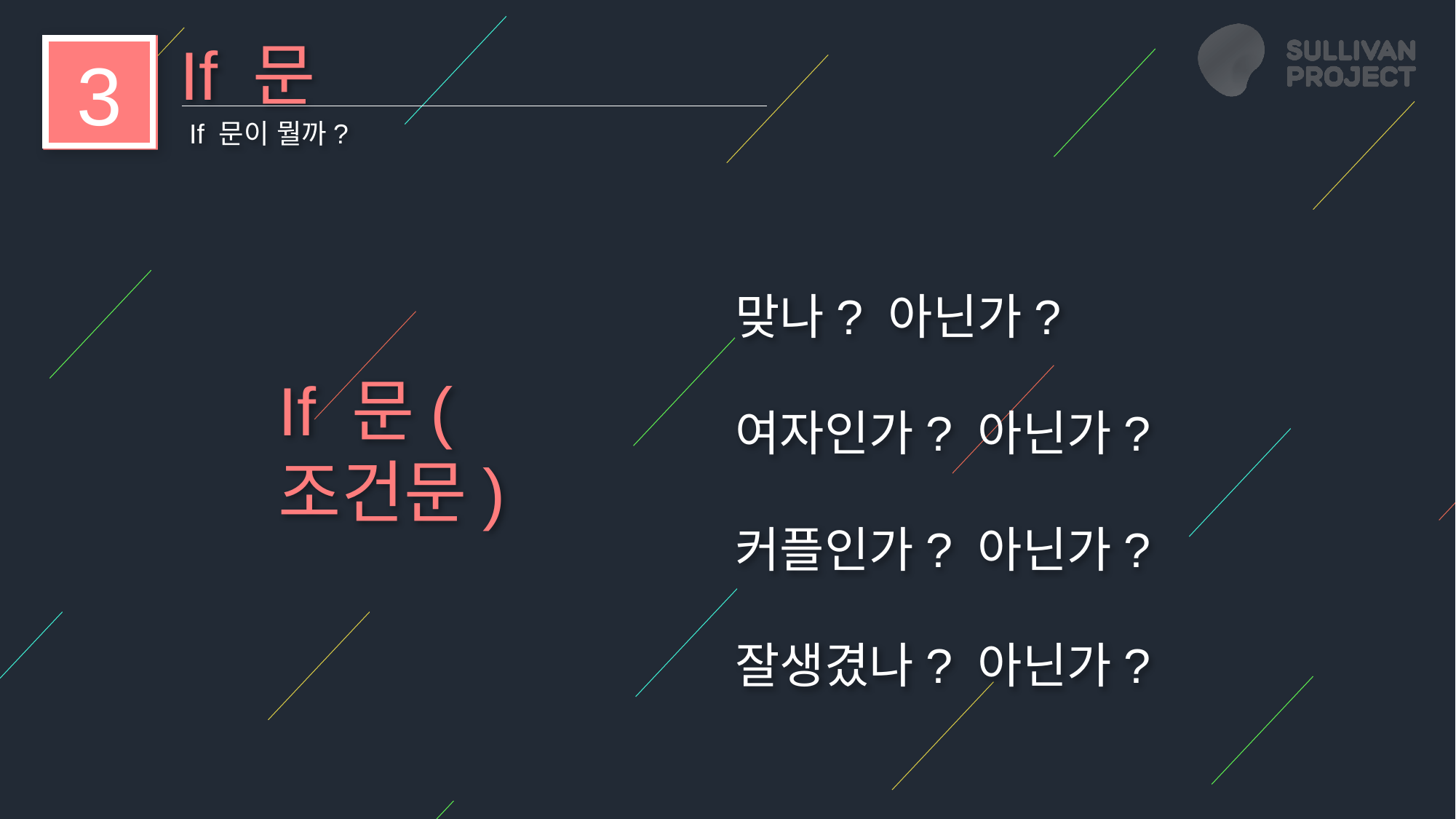

If 문

3
If 문이 뭘까?
맞나? 아닌가?
여자인가? 아닌가?
커플인가? 아닌가?
잘생겼나? 아닌가?
If 문(조건문)